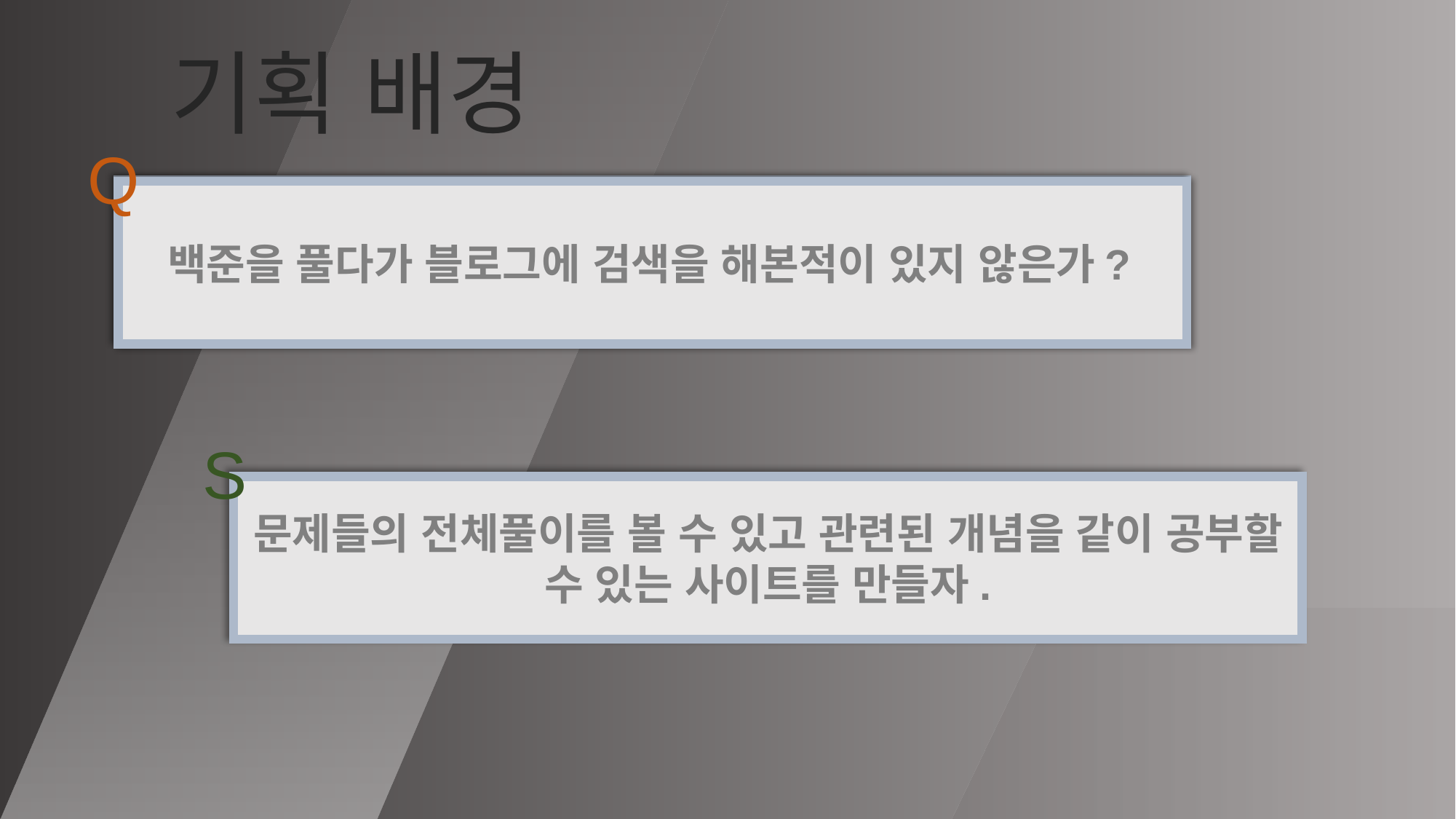

# 기획 배경
Q

백준을 풀다가 블로그에 검색을 해본적이 있지 않은가?
S
문제들의 전체풀이를 볼 수 있고 관련된 개념을 같이 공부할 수 있는 사이트를 만들자.